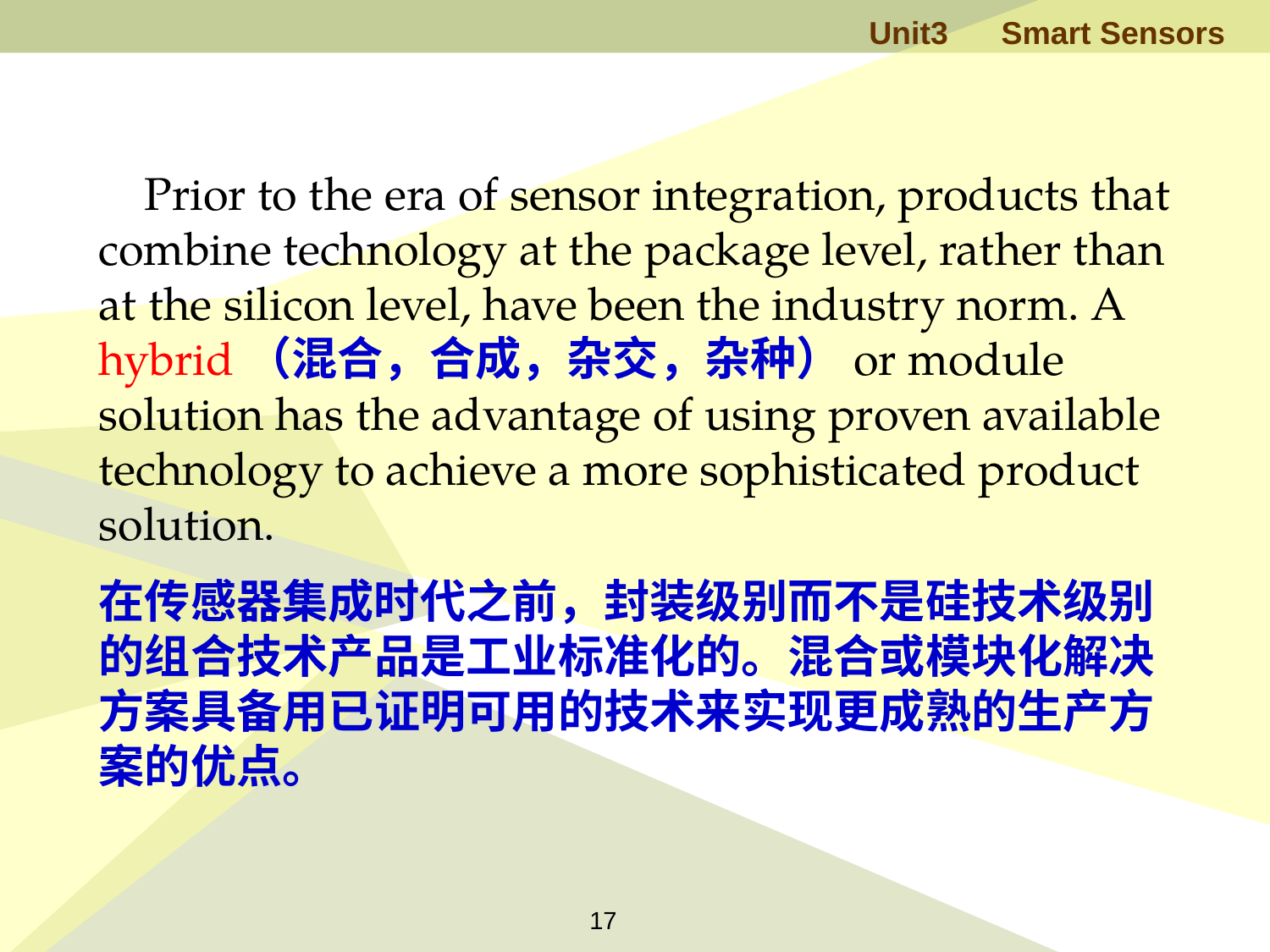

Prior to the era of sensor integration, products that combine technology at the package level, rather than at the silicon level, have been the industry norm. A hybrid（混合，合成，杂交，杂种）or module solution has the advantage of using proven available technology to achieve a more sophisticated product solution.
在传感器集成时代之前，封装级别而不是硅技术级别的组合技术产品是工业标准化的。混合或模块化解决方案具备用已证明可用的技术来实现更成熟的生产方案的优点。
17